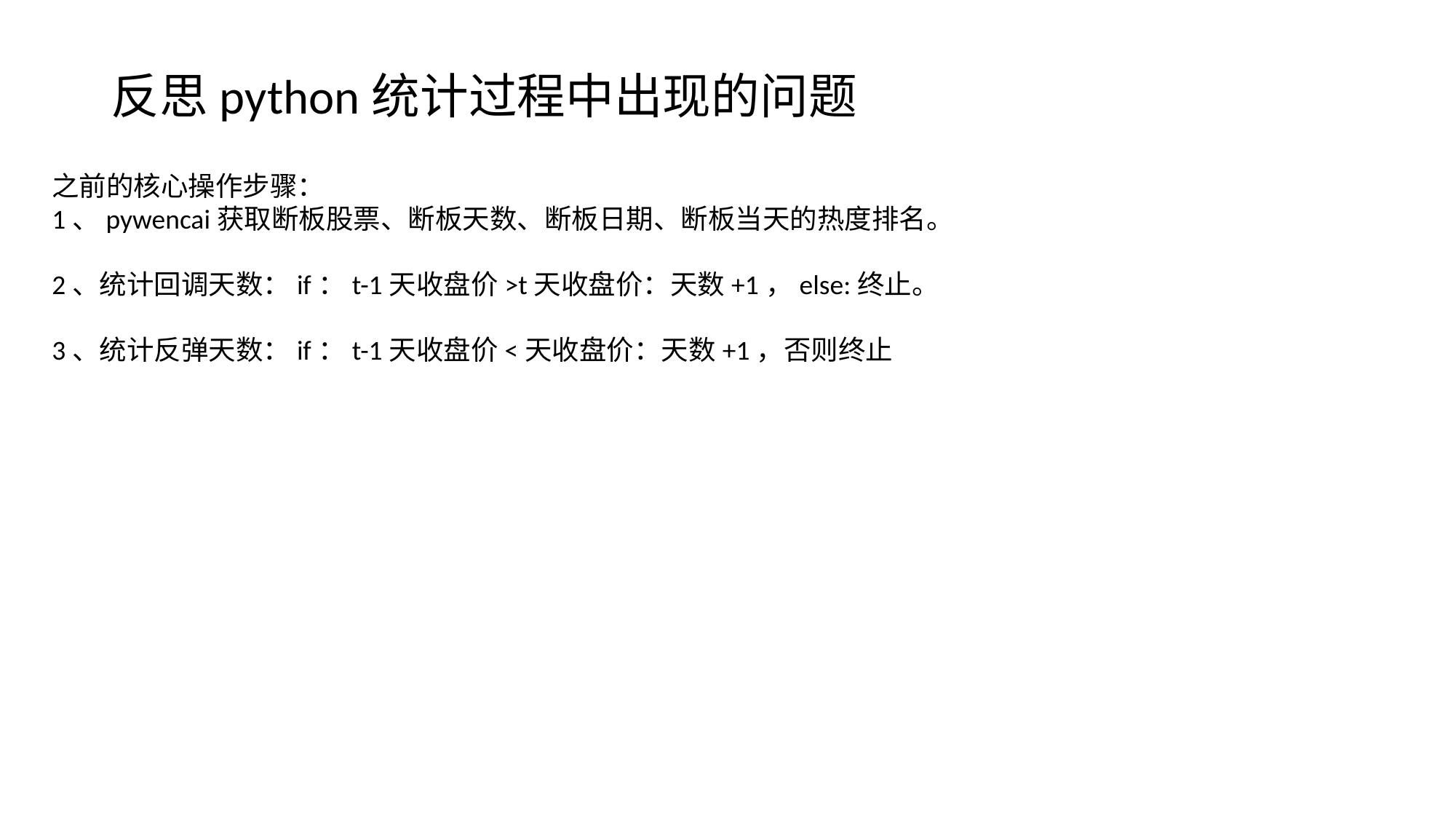

# 反思python统计过程中出现的问题
之前的核心操作步骤：
1、pywencai获取断板股票、断板天数、断板日期、断板当天的热度排名。

2、统计回调天数：if：t-1天收盘价>t天收盘价：天数+1，else:终止。

3、统计反弹天数：if：t-1天收盘价<天收盘价：天数+1，否则终止